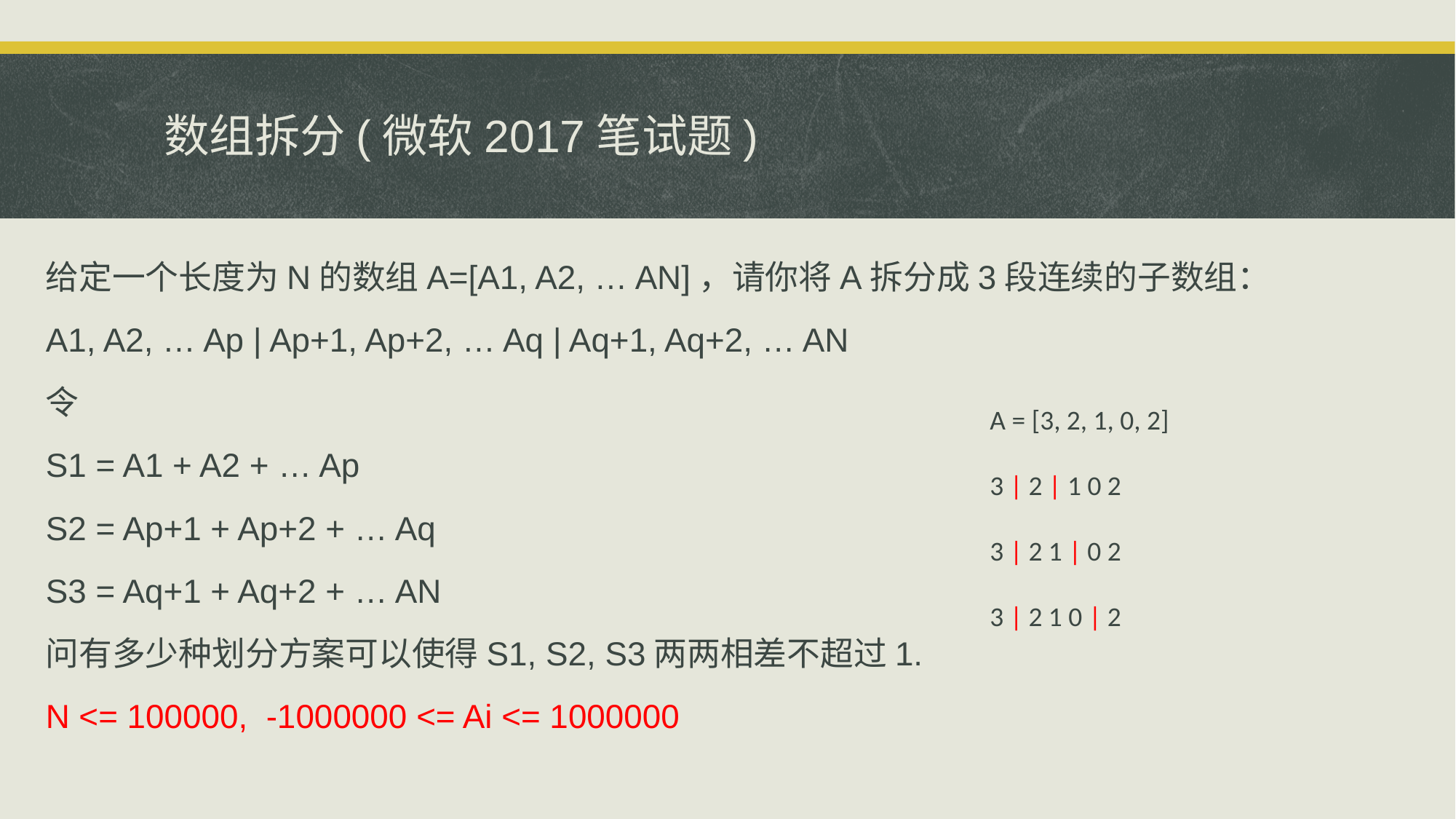

# 数组拆分(微软2017笔试题)
给定一个长度为N的数组A=[A1, A2, … AN]，请你将A拆分成3段连续的子数组：
A1, A2, … Ap | Ap+1, Ap+2, … Aq | Aq+1, Aq+2, … AN
令
S1 = A1 + A2 + … Ap
S2 = Ap+1 + Ap+2 + … Aq
S3 = Aq+1 + Aq+2 + … AN
问有多少种划分方案可以使得S1, S2, S3两两相差不超过1.
N <= 100000,  -1000000 <= Ai <= 1000000

A = [3, 2, 1, 0, 2]

3 | 2 | 1 0 2

3 | 2 1 | 0 2

3 | 2 1 0 | 2